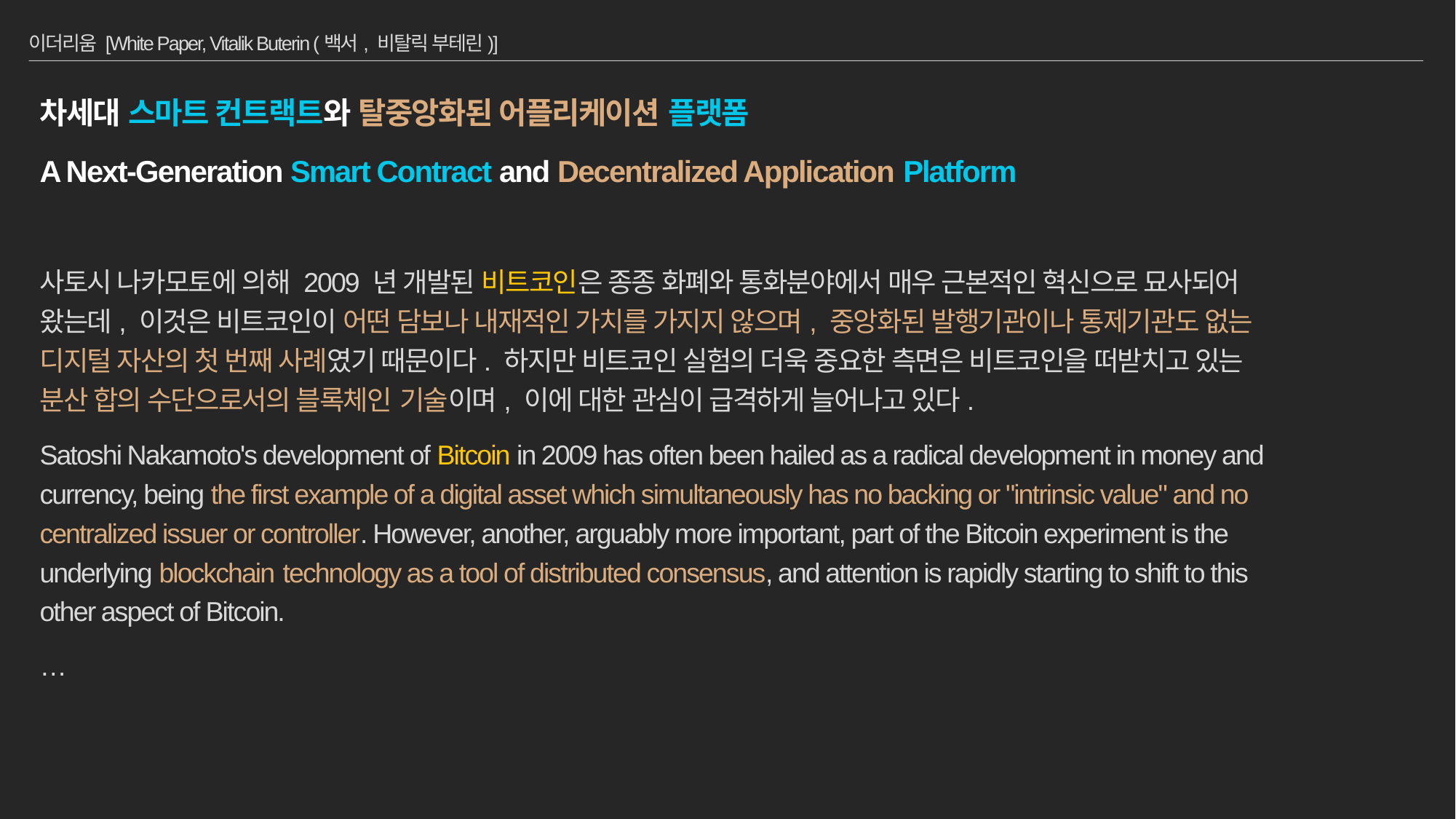

# 이더리움 [White Paper, Vitalik Buterin (백서, 비탈릭 부테린)]
차세대 스마트 컨트랙트와 탈중앙화된 어플리케이션 플랫폼
A Next-Generation Smart Contract and Decentralized Application Platform

사토시 나카모토에 의해 2009 년 개발된 비트코인은 종종 화폐와 통화분야에서 매우 근본적인 혁신으로 묘사되어 왔는데, 이것은 비트코인이 어떤 담보나 내재적인 가치를 가지지 않으며, 중앙화된 발행기관이나 통제기관도 없는 디지털 자산의 첫 번째 사례였기 때문이다. 하지만 비트코인 실험의 더욱 중요한 측면은 비트코인을 떠받치고 있는 분산 합의 수단으로서의 블록체인 기술이며, 이에 대한 관심이 급격하게 늘어나고 있다.
Satoshi Nakamoto's development of Bitcoin in 2009 has often been hailed as a radical development in money and currency, being the first example of a digital asset which simultaneously has no backing or "intrinsic value" and no centralized issuer or controller. However, another, arguably more important, part of the Bitcoin experiment is the underlying blockchain technology as a tool of distributed consensus, and attention is rapidly starting to shift to this other aspect of Bitcoin.
…